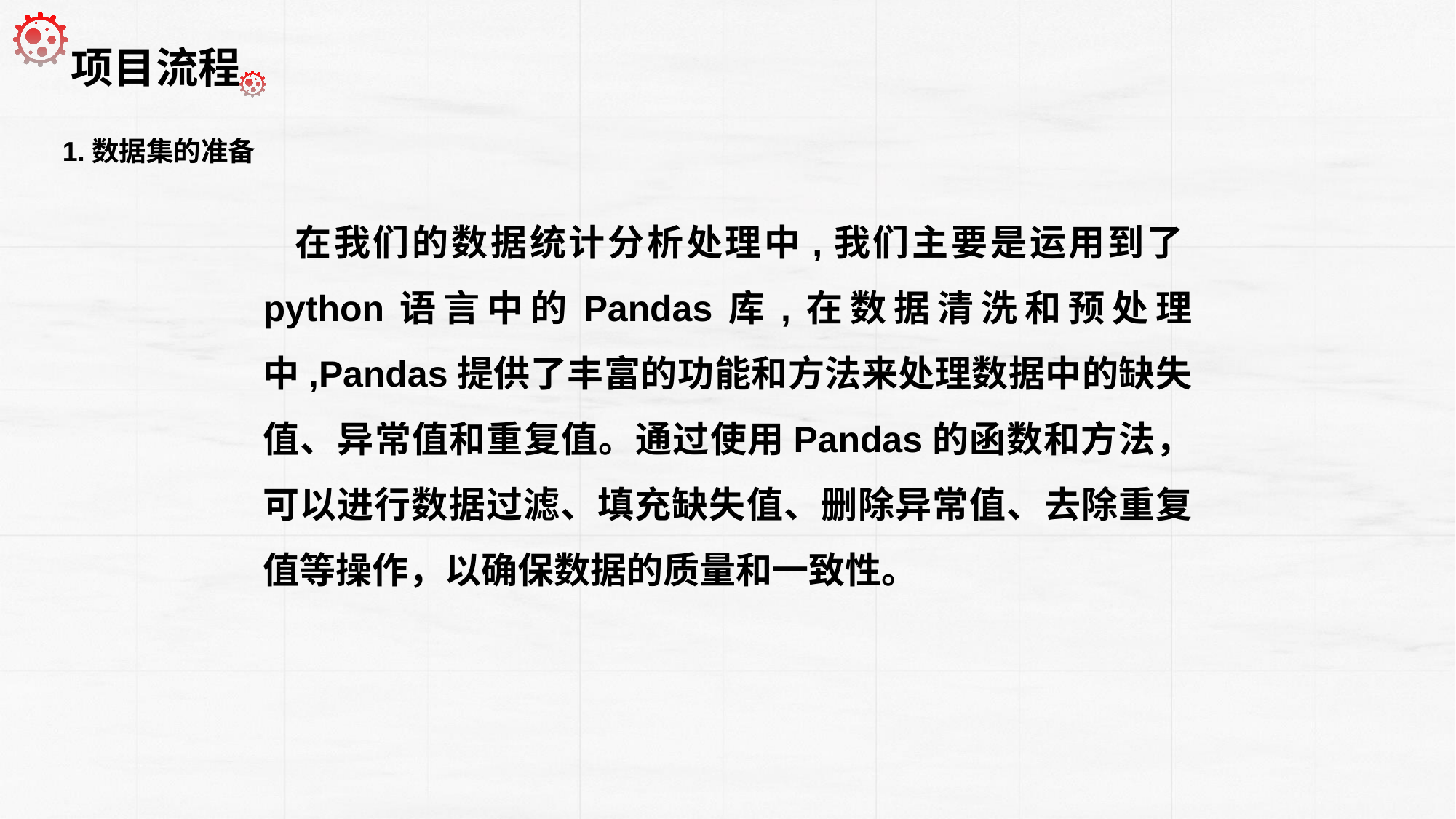

项目流程

1.数据集的准备
在我们的数据统计分析处理中,我们主要是运用到了python语言中的Pandas库,在数据清洗和预处理中,Pandas提供了丰富的功能和方法来处理数据中的缺失值、异常值和重复值。通过使用Pandas的函数和方法，可以进行数据过滤、填充缺失值、删除异常值、去除重复值等操作，以确保数据的质量和一致性。